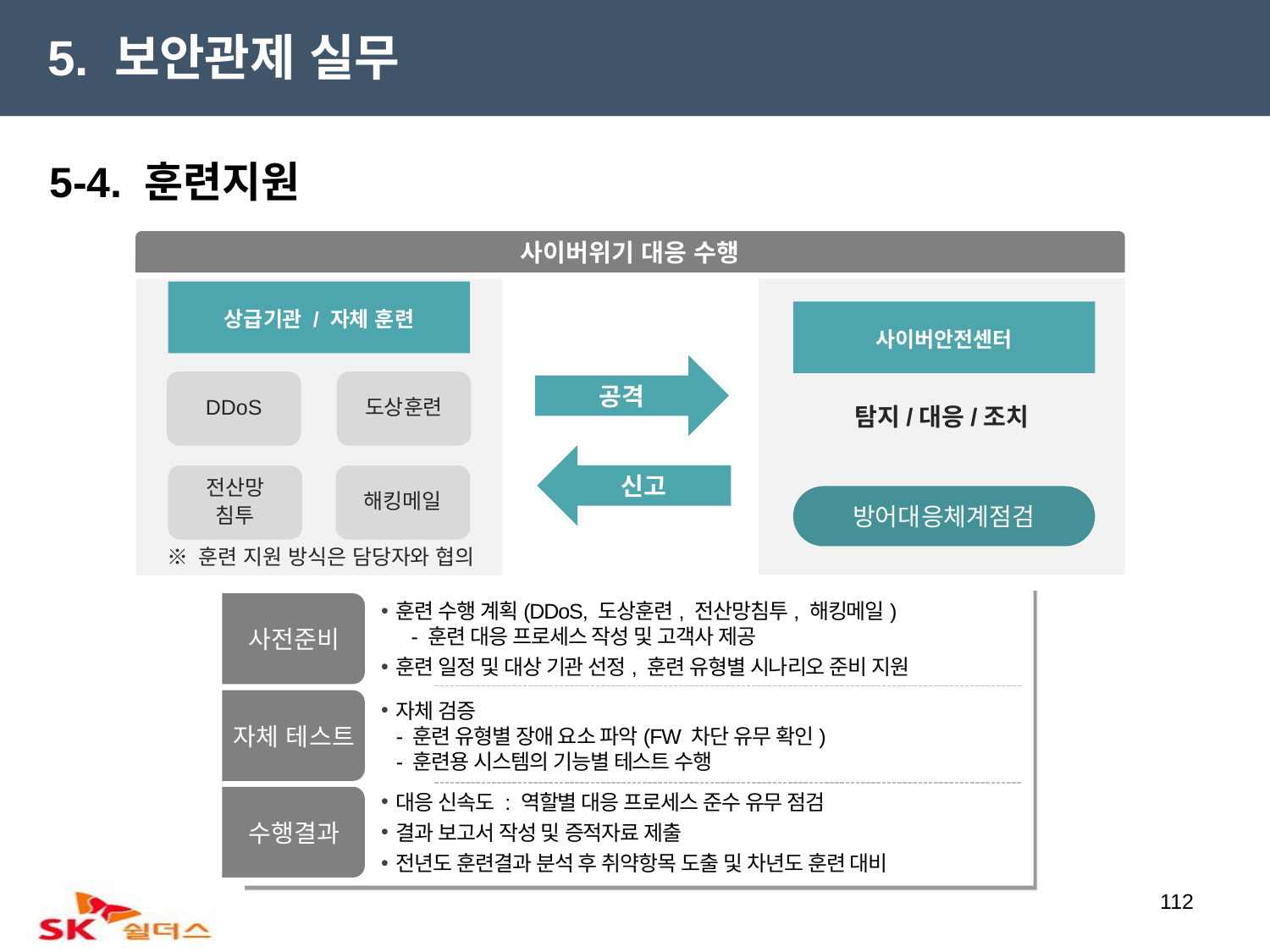

5. 보안관제 실무
5-4. 훈련지원

사이버위기 대응 수행
사이버안전센터

상급기관 / 자체 훈련

사이버안전센터
공격
DDoS
도상훈련
탐지/대응/조치
신고
전산망
침투
해킹메일
방어대응체계점검
※ 훈련 지원 방식은 담당자와 협의

훈련 수행 계획(DDoS, 도상훈련, 전산망침투, 해킹메일)
   - 훈련 대응 프로세스 작성 및 고객사 제공
훈련 일정 및 대상 기관 선정, 훈련 유형별 시나리오 준비 지원
사전준비

자체 검증
- 훈련 유형별 장애 요소 파악(FW 차단 유무 확인)
- 훈련용 시스템의 기능별 테스트 수행
자체 테스트

대응 신속도 : 역할별 대응 프로세스 준수 유무 점검
결과 보고서 작성 및 증적자료 제출
전년도 훈련결과 분석 후 취약항목 도출 및 차년도 훈련 대비
수행결과
112